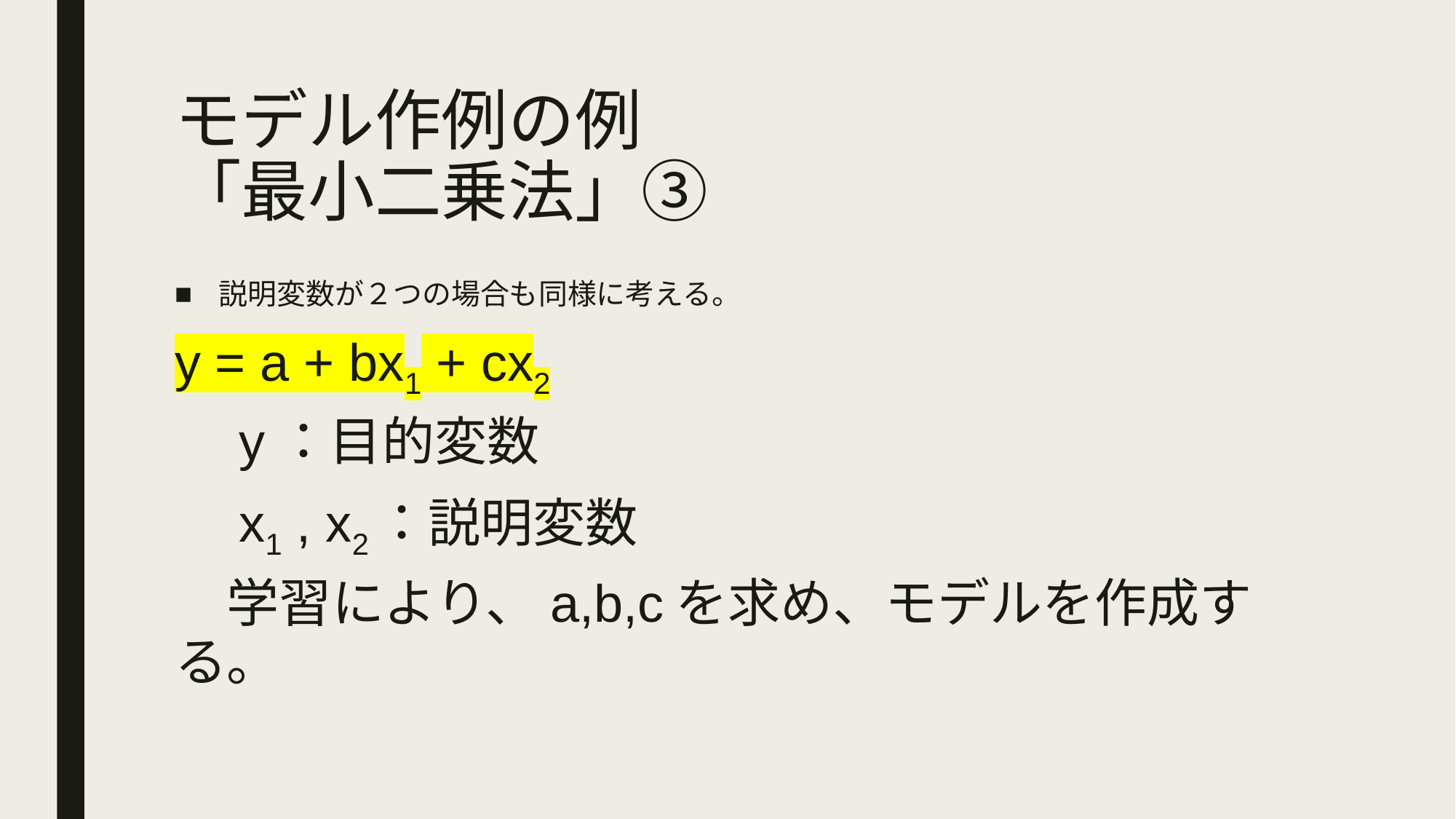

# モデル作例の例 「最小二乗法」③
説明変数が２つの場合も同様に考える。
y = a + bx1 + cx2
　y：目的変数
　x1 , x2：説明変数
　学習により、a,b,cを求め、モデルを作成する。